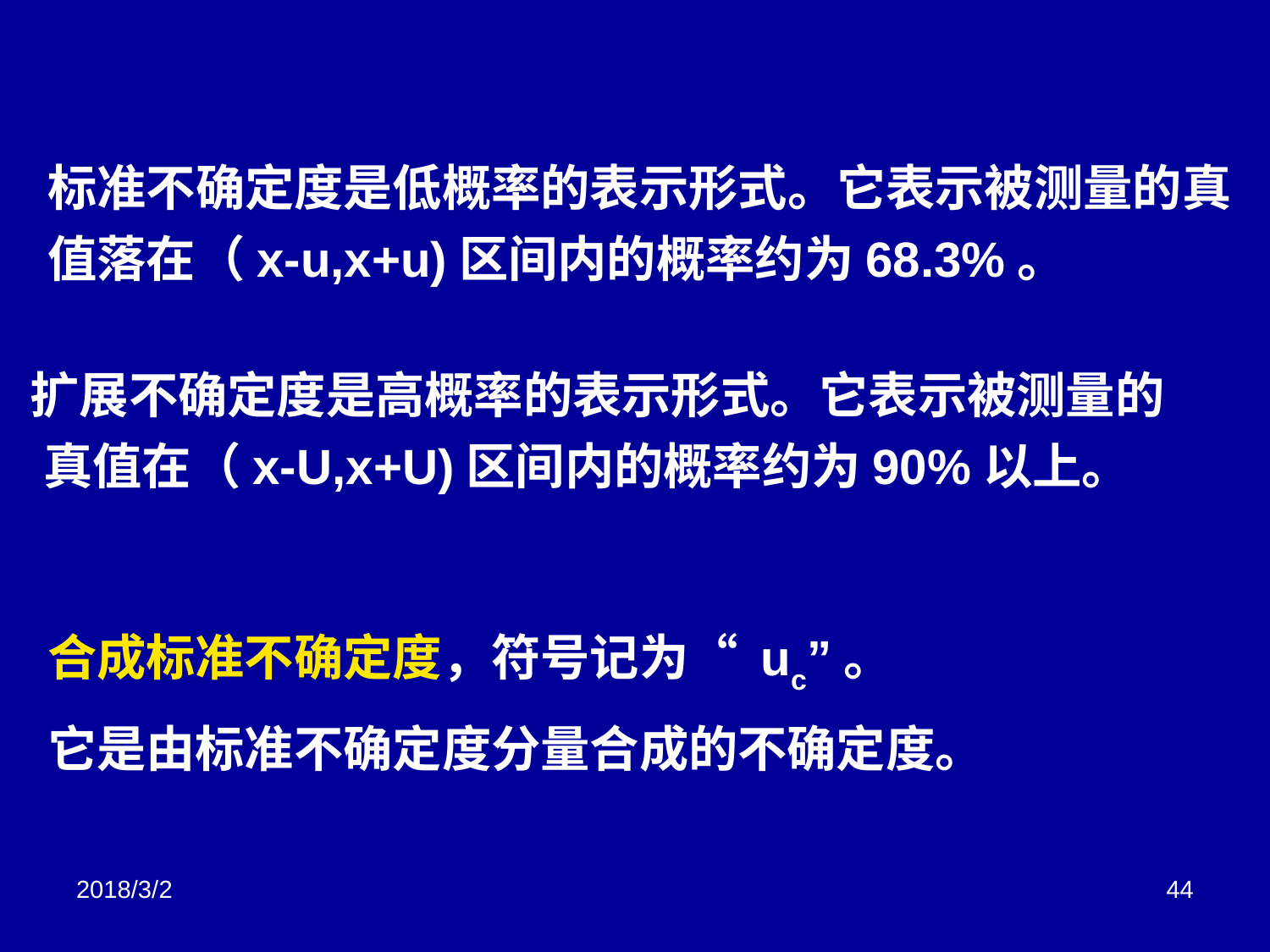

# 标准不确定度是低概率的表示形式。它表示被测量的真值落在（x-u,x+u)区间内的概率约为68.3%。
  扩展不确定度是高概率的表示形式。它表示被测量的真值在（x-U,x+U)区间内的概率约为90%以上。
合成标准不确定度，符号记为“ uc”。
它是由标准不确定度分量合成的不确定度。
2018/3/2
44